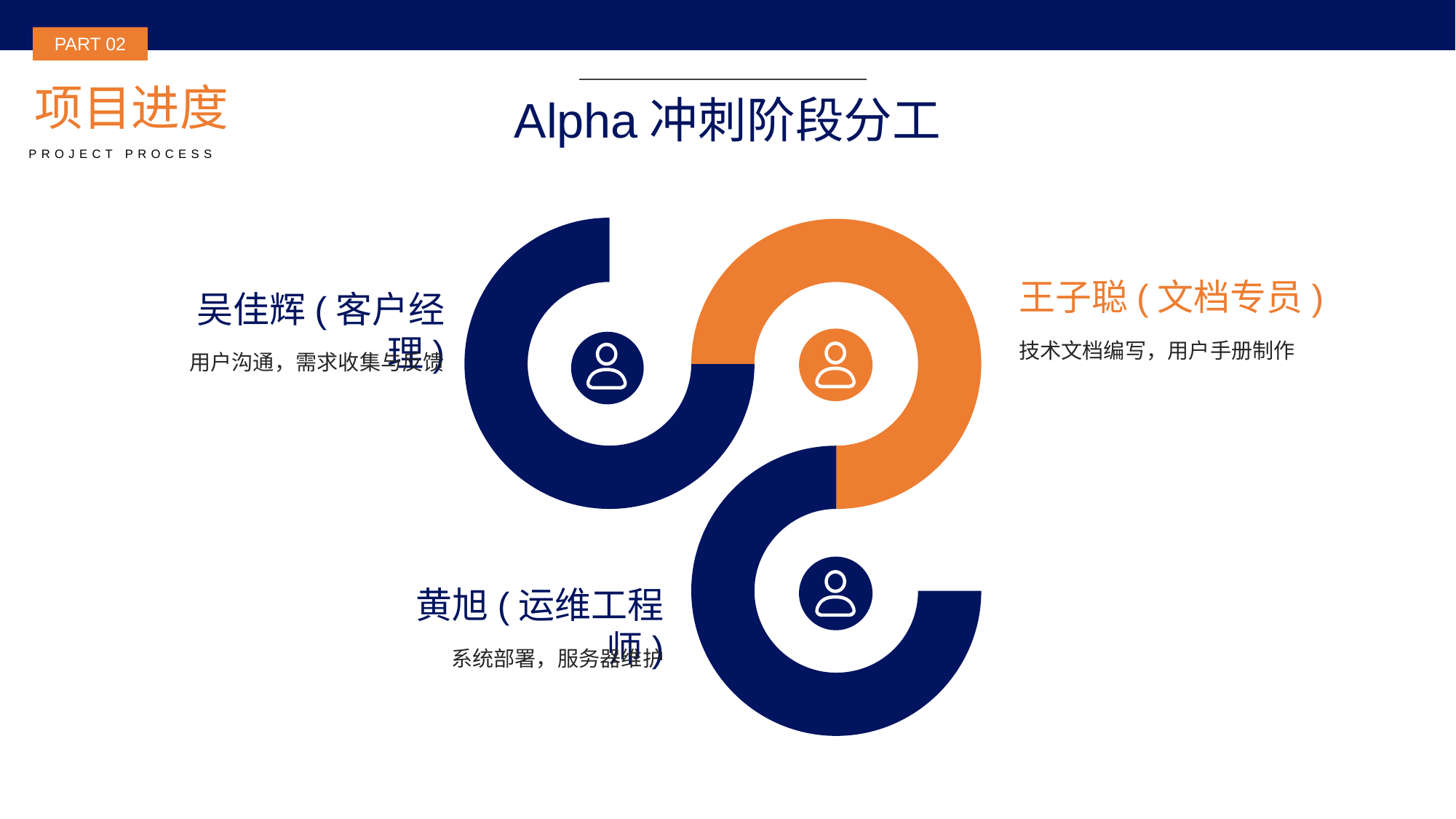

BY YUSHEN

PART 02
项目进度
Alpha冲刺阶段分工
PROJECT PROCESS

吴佳辉(客户经理)
用户沟通，需求收集与反馈

王子聪(文档专员)
技术文档编写，用户手册制作

黄旭(运维工程师)
系统部署，服务器维护